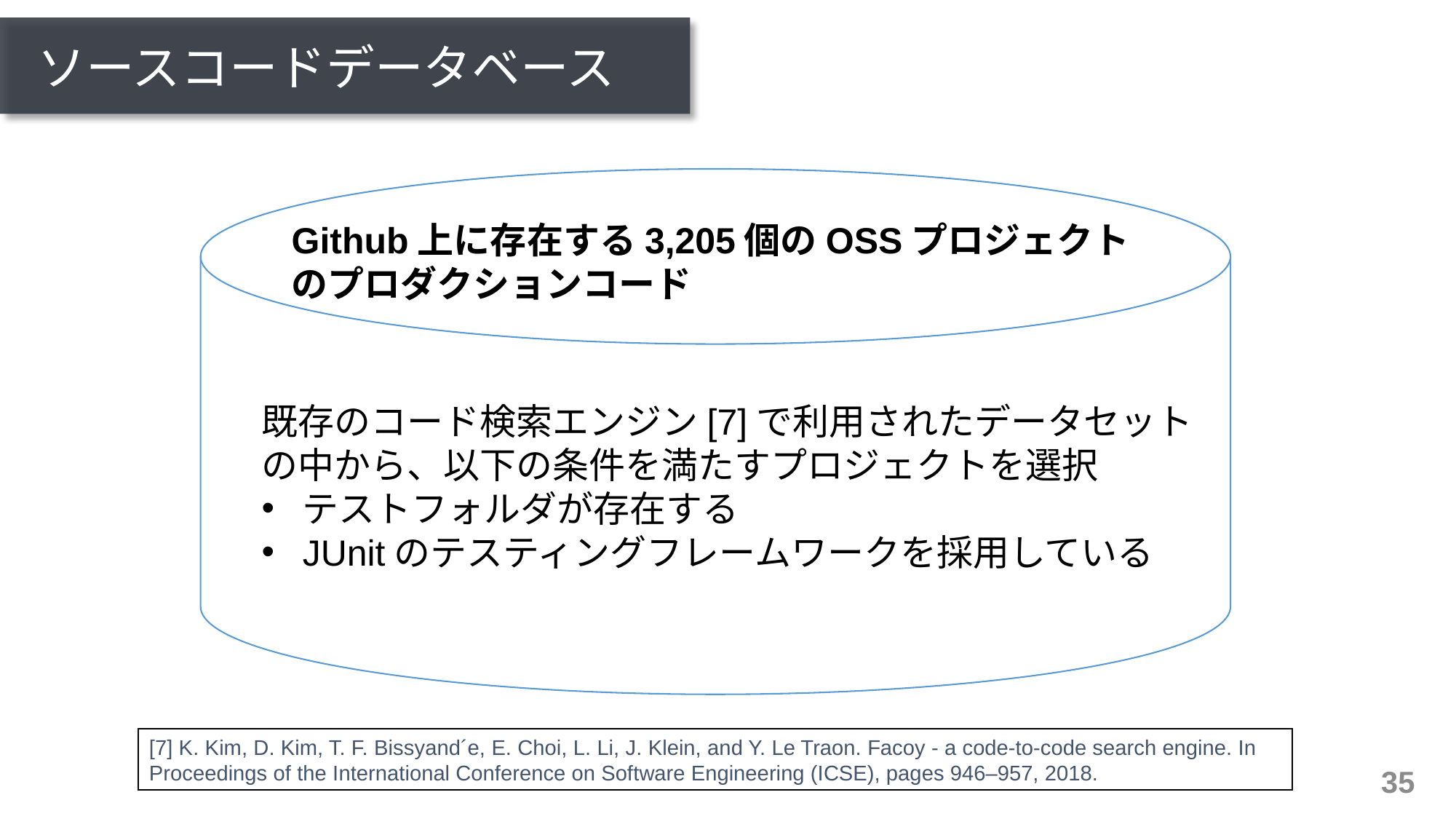

# ソースコードデータベース

Github上に存在する3,205個のOSSプロジェクトのプロダクションコード
既存のコード検索エンジン[7]で利用されたデータセットの中から、以下の条件を満たすプロジェクトを選択
テストフォルダが存在する
JUnitのテスティングフレームワークを採用している
[7] K. Kim, D. Kim, T. F. Bissyand´e, E. Choi, L. Li, J. Klein, and Y. Le Traon. Facoy - a code-to-code search engine. In Proceedings of the International Conference on Software Engineering (ICSE), pages 946–957, 2018.